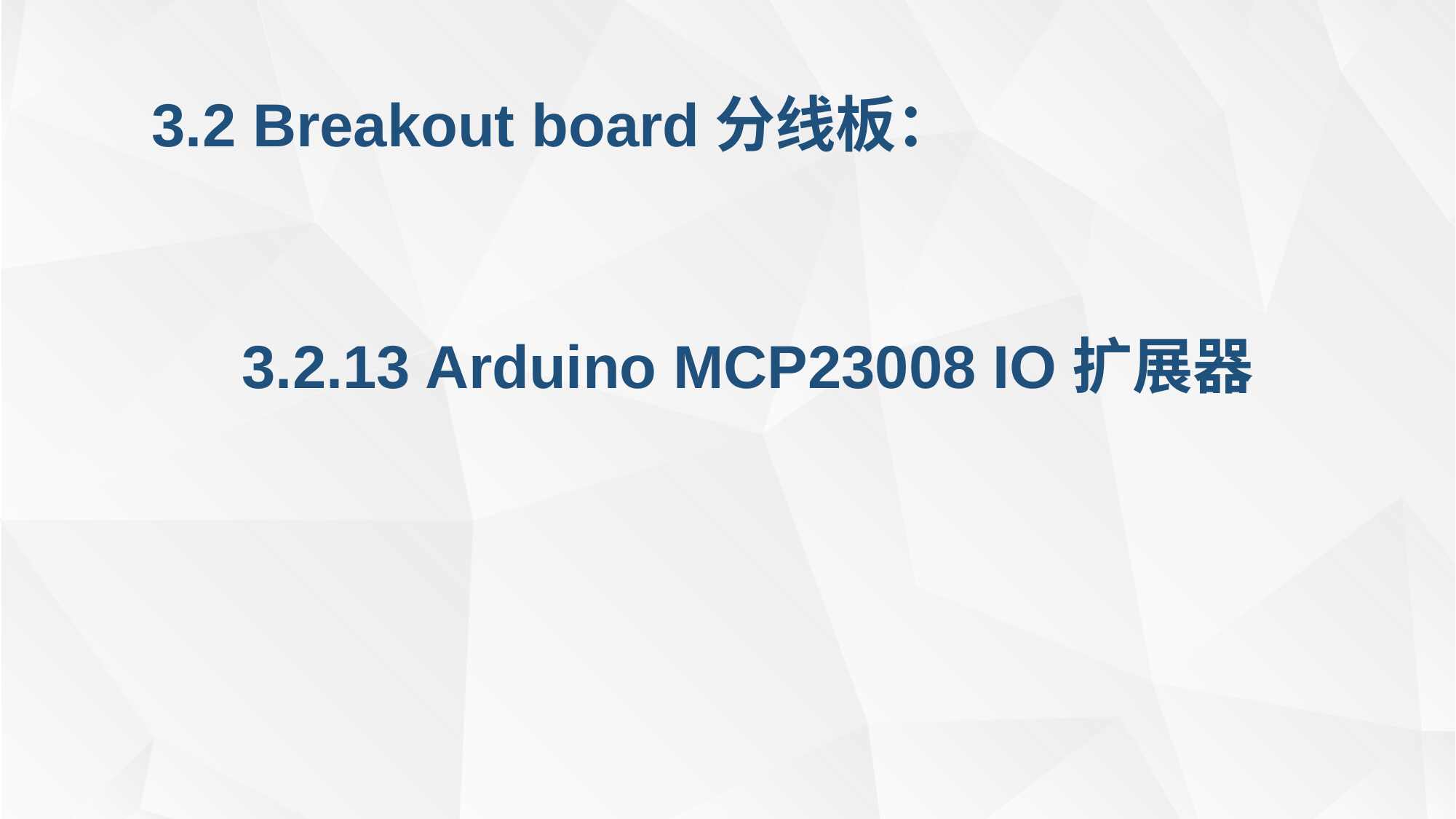

3.2 Breakout board分线板：

3.2.13 Arduino MCP23008 IO扩展器